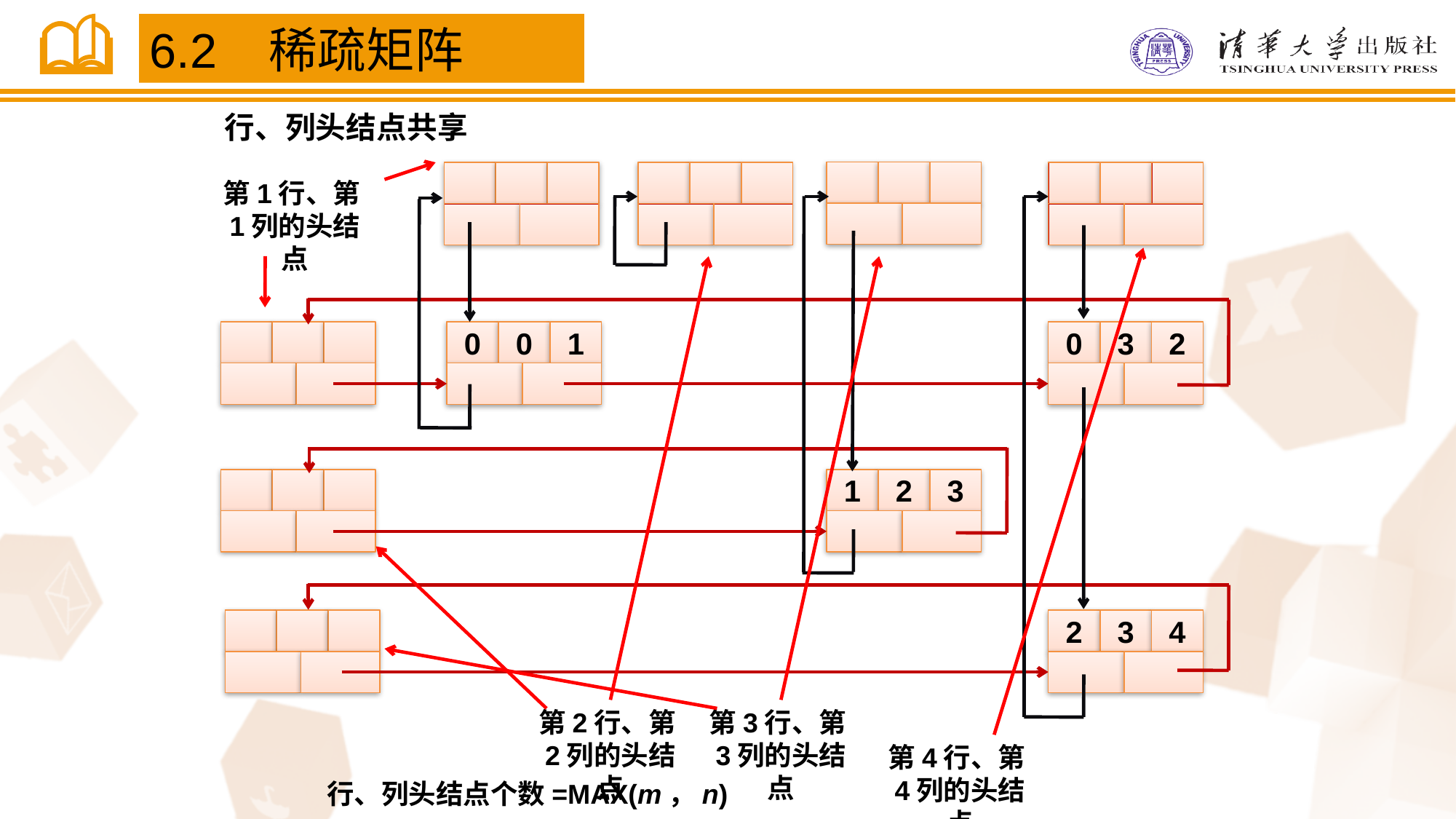

6.2   稀疏矩阵
行、列头结点共享

第1行、第1列的头结点

第4行、第4列的头结点
第2行、第2列的头结点
第3行、第3列的头结点

0
0
1

0
3
2

1
2
3

2
3
4

行、列头结点个数=MAX(m，n)